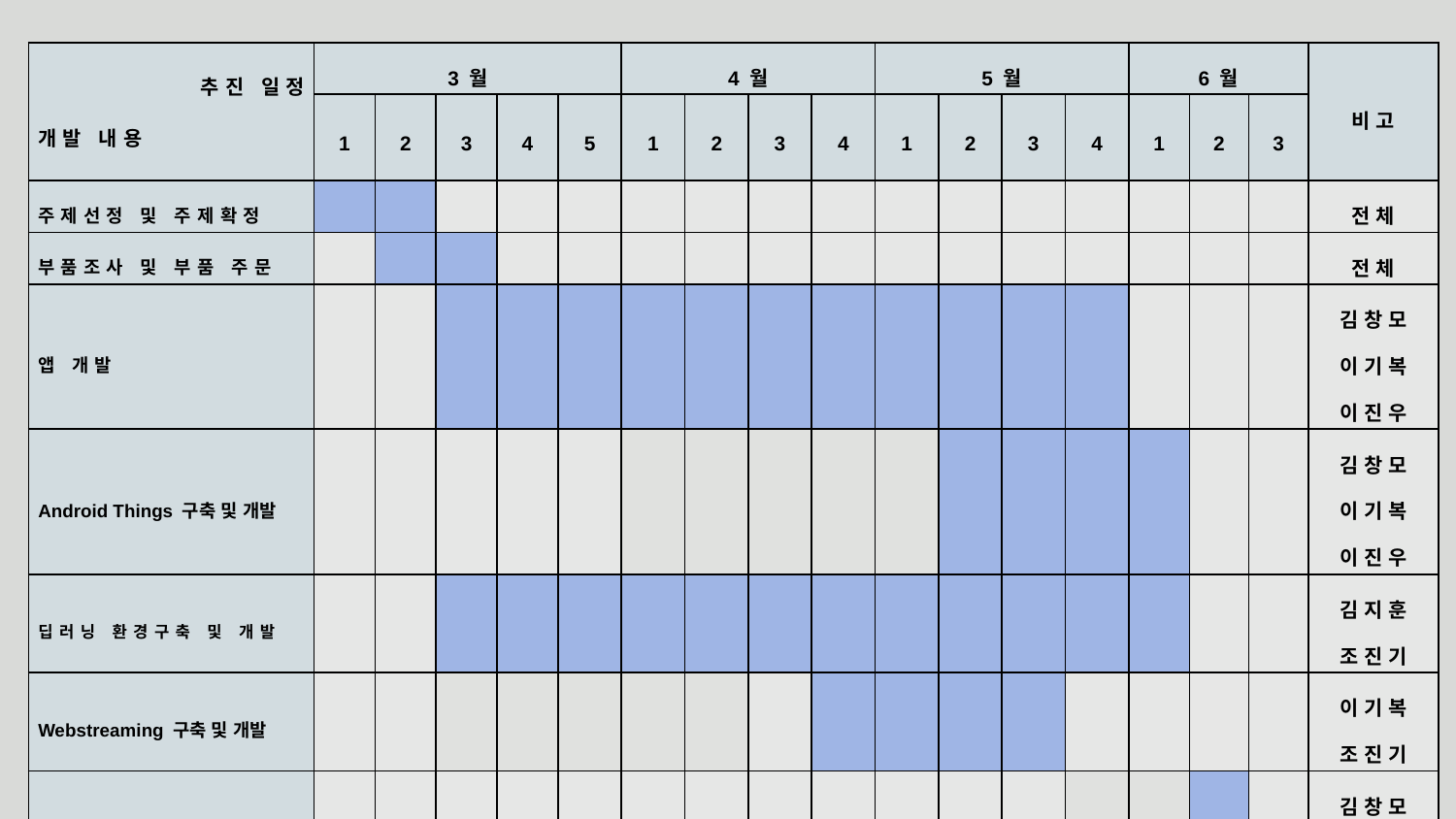

| 추진 일정 개발 내용 | 3월 |  |  |  |  | 4월 |  |  |  | 5월 |  |  |  | 6월 |  |  | 비고 |
| --- | --- | --- | --- | --- | --- | --- | --- | --- | --- | --- | --- | --- | --- | --- | --- | --- | --- |
|  | 1 | 2 | 3 | 4 | 5 | 1 | 2 | 3 | 4 | 1 | 2 | 3 | 4 | 1 | 2 | 3 |  |
| 주제선정 및 주제확정 |  |  |  |  |  |  |  |  |  |  |  |  |  |  |  |  | 전체 |
| 부품조사 및 부품 주문 |  |  |  |  |  |  |  |  |  |  |  |  |  |  |  |  | 전체 |
| 앱 개발 |  |  |  |  |  |  |  |  |  |  |  |  |  |  |  |  | 김창모 이기복 이진우 |
| Android Things 구축 및 개발 |  |  |  |  |  |  |  |  |  |  |  |  |  |  |  |  | 김창모 이기복 이진우 |
| 딥러닝 환경구축 및 개발 |  |  |  |  |  |  |  |  |  |  |  |  |  |  |  |  | 김지훈 조진기 |
| Webstreaming 구축 및 개발 |  |  |  |  |  |  |  |  |  |  |  |  |  |  |  |  | 이기복 조진기 |
| 작품 외관제작 |  |  |  |  |  |  |  |  |  |  |  |  |  |  |  |  | 김창모 이진우 |
| 보고서 작성 |  |  |  |  |  |  |  |  |  |  |  |  |  |  |  |  | 전체 |
| 발표 |  |  |  |  |  |  |  |  |  |  |  |  |  |  |  |  | 김지훈 |